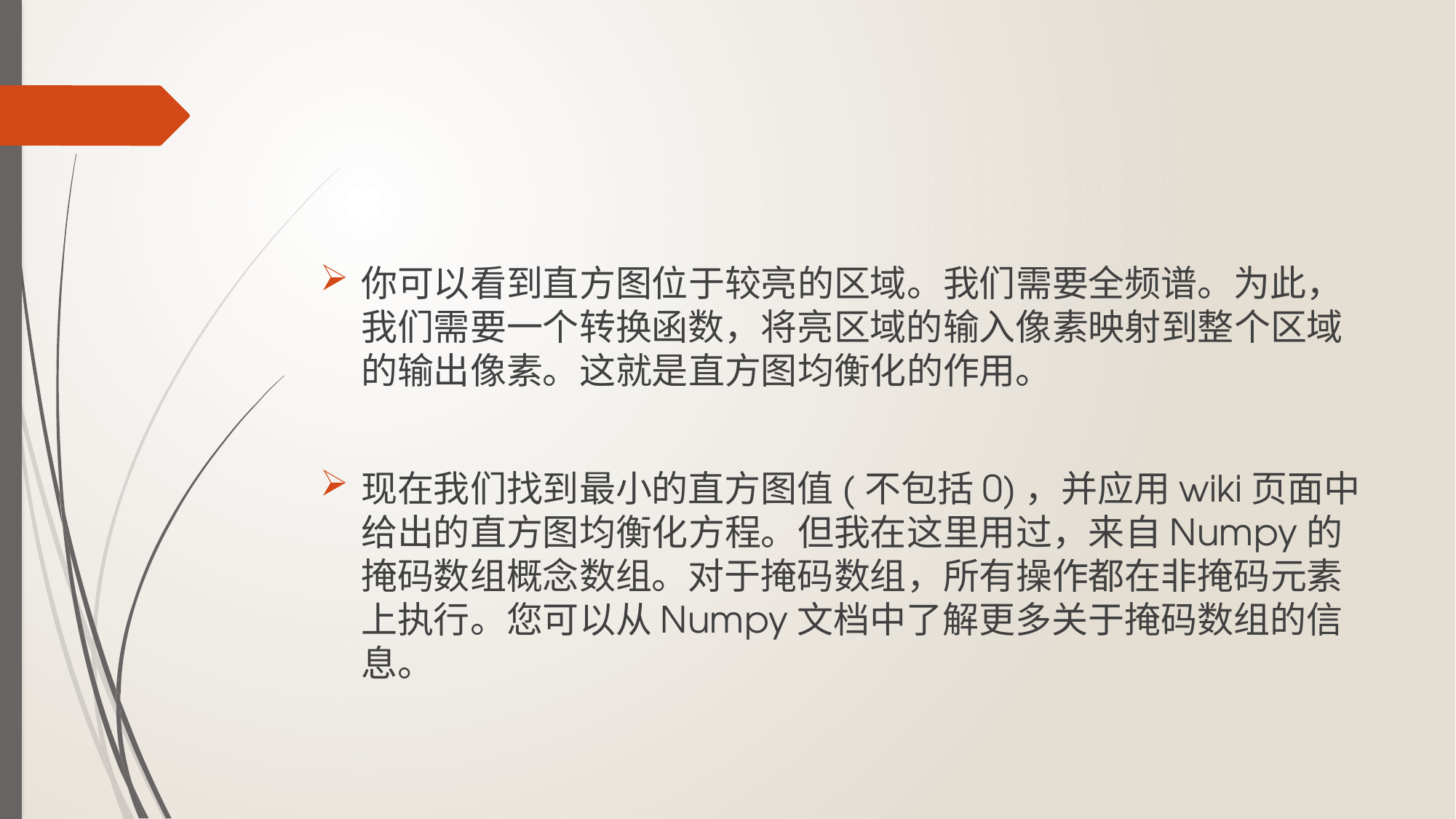

#
你可以看到直方图位于较亮的区域。我们需要全频谱。为此，我们需要一个转换函数，将亮区域的输入像素映射到整个区域的输出像素。这就是直方图均衡化的作用。

现在我们找到最小的直方图值(不包括0)，并应用wiki页面中给出的直方图均衡化方程。但我在这里用过，来自Numpy的掩码数组概念数组。对于掩码数组，所有操作都在非掩码元素上执行。您可以从Numpy文档中了解更多关于掩码数组的信息。